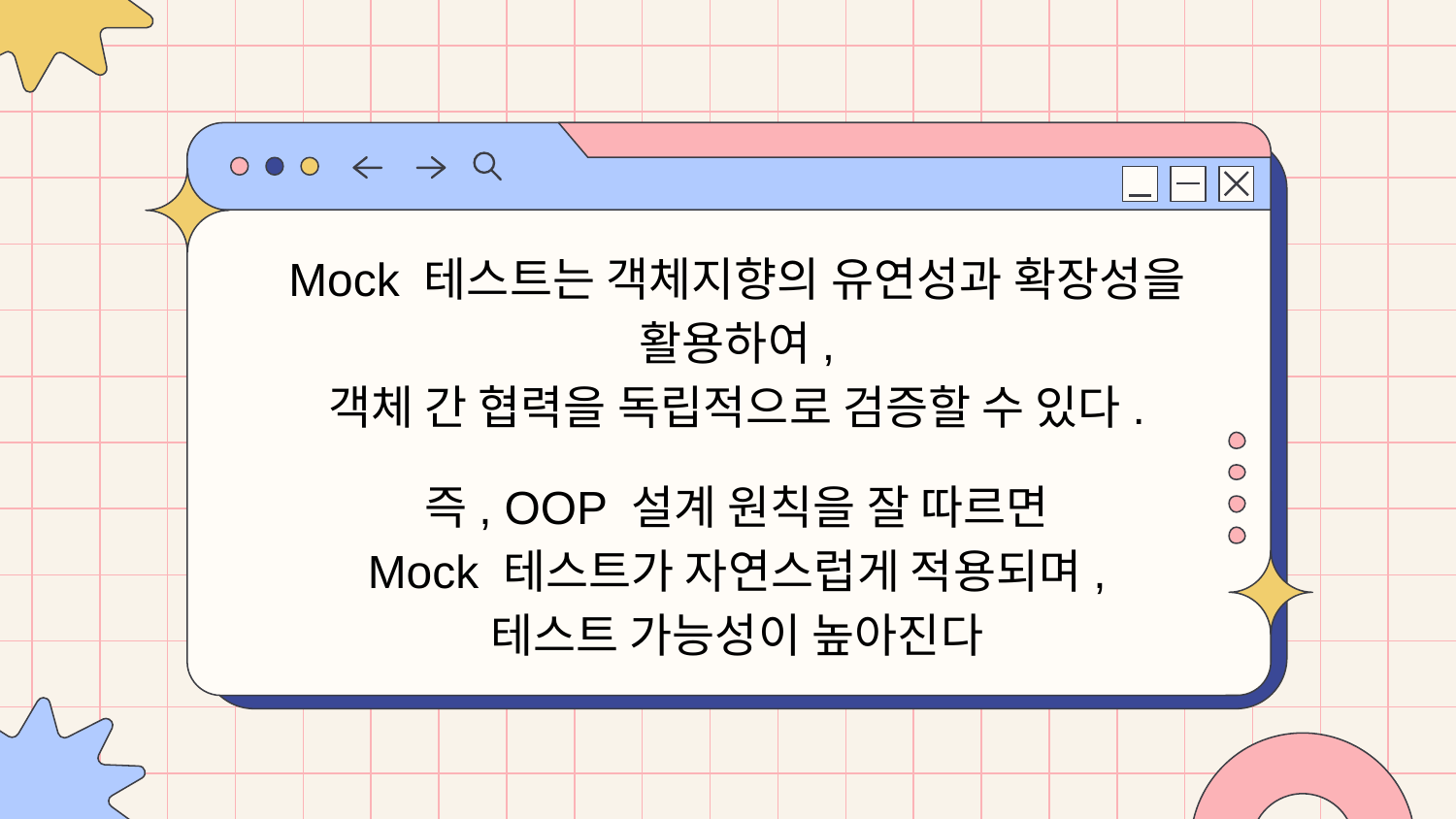

Mock 테스트는 객체지향의 유연성과 확장성을 활용하여,
객체 간 협력을 독립적으로 검증할 수 있다.

즉, OOP 설계 원칙을 잘 따르면
Mock 테스트가 자연스럽게 적용되며,
테스트 가능성이 높아진다